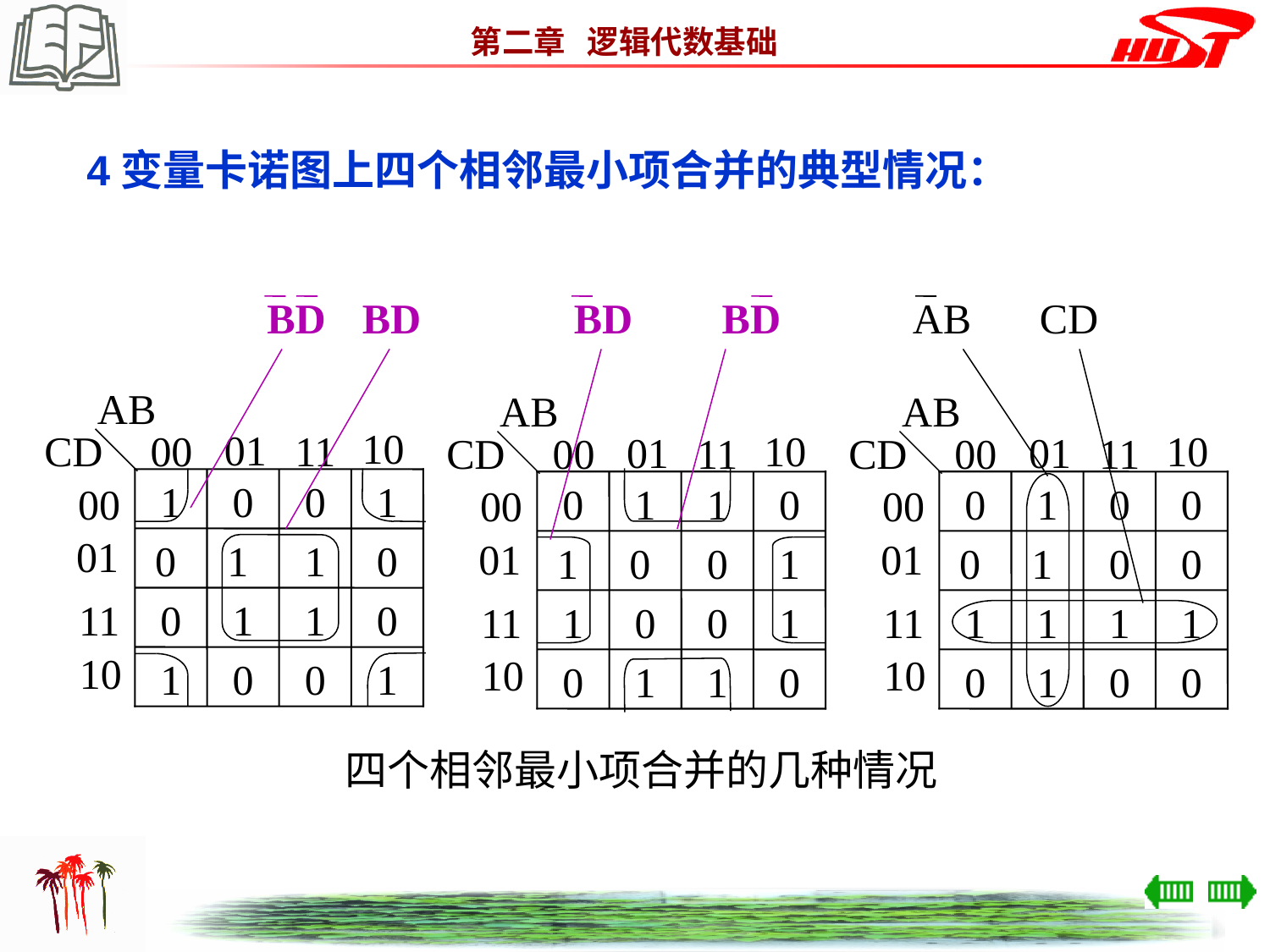

4变量卡诺图上四个相邻最小项合并的典型情况：
BD

BD

AB
10
01
CD
00
11

1

0

0

1

00
01
0

1
1
0
11
0

1
1
0
10
1

0
0
1

BD

BD

AB
10
01
CD
00
11

0

1

1

0

00
01
1

0
0
1
11
1

0
0
1
10
0

1
1
0

AB

CD

AB
10
01
CD
00
11

0

1

0

0

00
01
0

1
0
0
11
1

1
1
1
10
0

1
0
0

 四个相邻最小项合并的几种情况